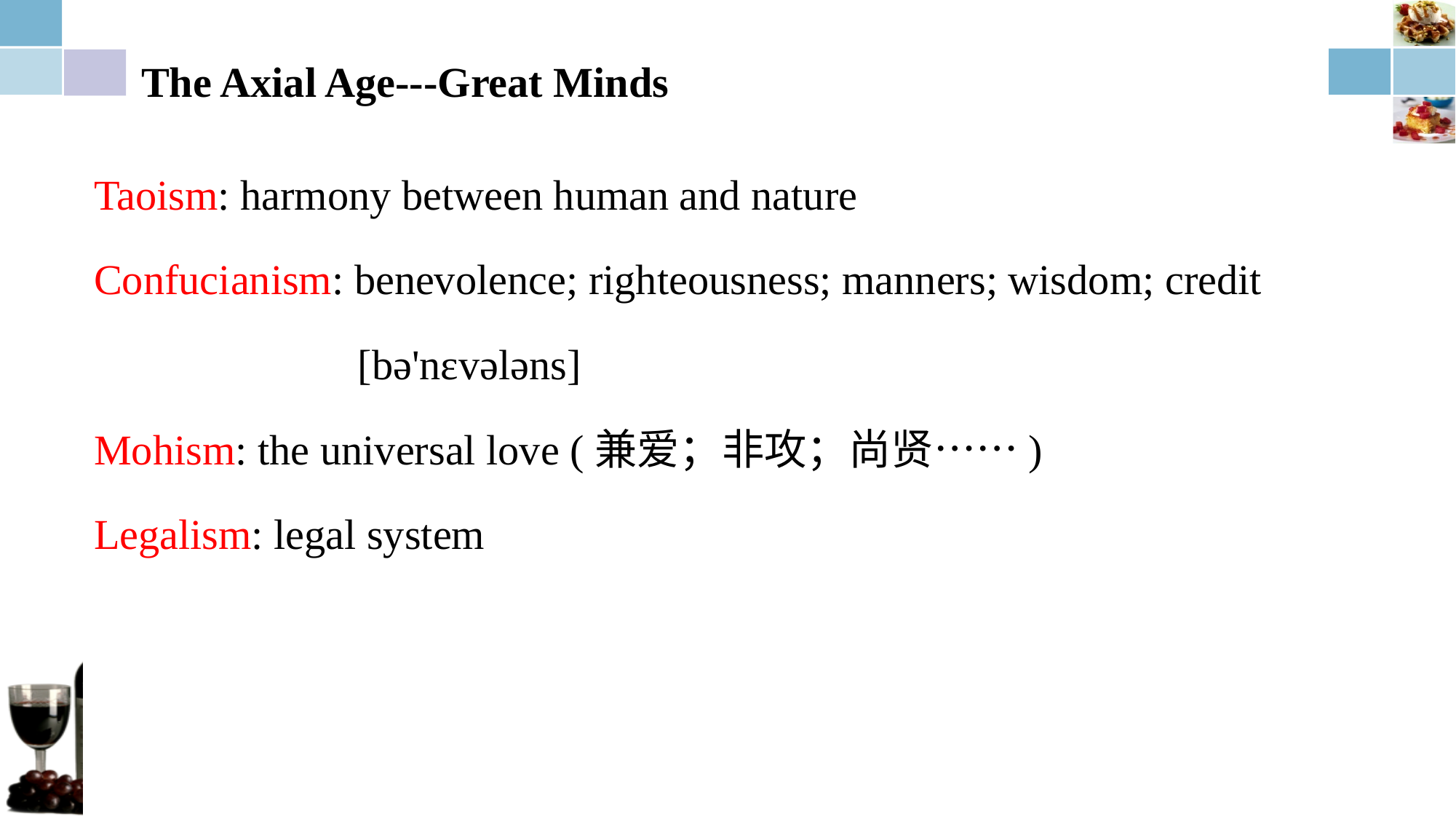

# The Axial Age---Great Minds
Taoism: harmony between human and nature
Confucianism: benevolence; righteousness; manners; wisdom; credit
                         [bə'nɛvələns]
Mohism: the universal love (兼爱；非攻；尚贤……)
Legalism: legal system